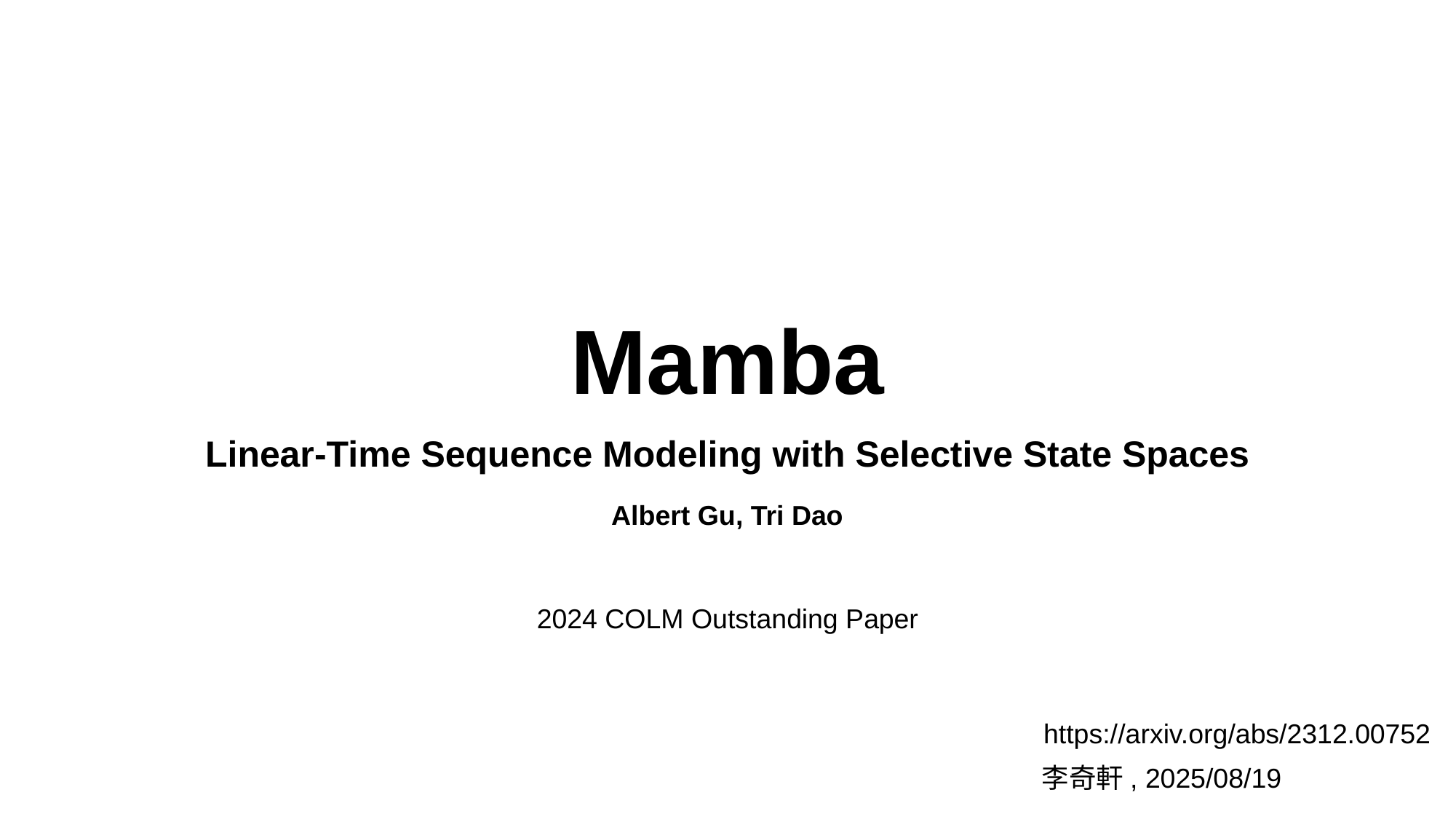

# Mamba
Linear-Time Sequence Modeling with Selective State Spaces
Albert Gu, Tri Dao
2024 COLM Outstanding Paper
https://arxiv.org/abs/2312.00752
李奇軒, 2025/08/19